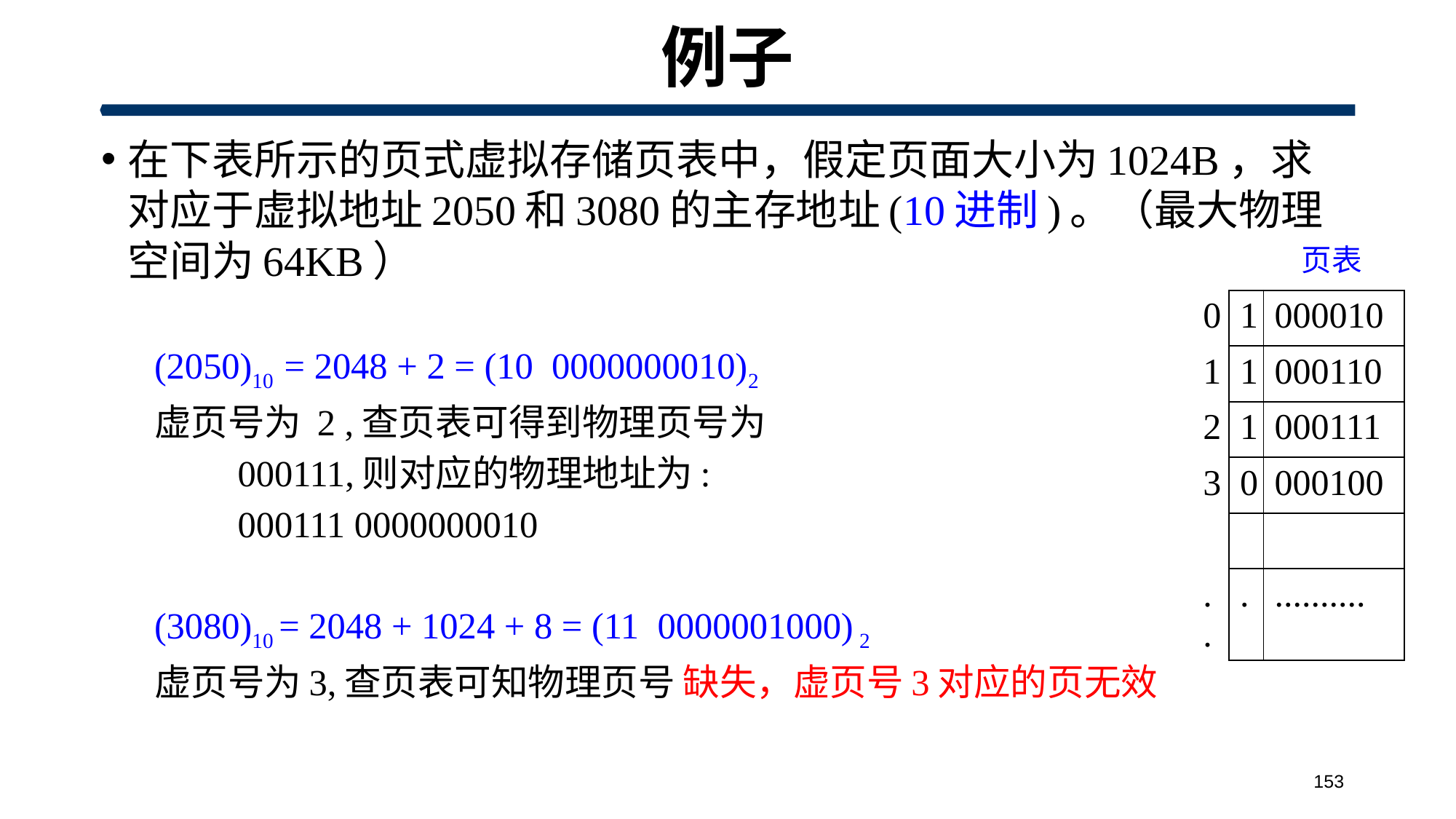

# 例子
在下表所示的页式虚拟存储页表中，假定页面大小为1024B，求对应于虚拟地址2050和3080的主存地址(10进制)。（最大物理空间为64KB）

(2050)10  = 2048 + 2 = (10  0000000010)2
虚页号为 2 ,查页表可得到物理页号为
         000111,则对应的物理地址为:
         000111 0000000010

(3080)10 = 2048 + 1024 + 8 = (11  0000001000) 2
虚页号为3,查页表可知物理页号 缺失，虚页号3对应的页无效

页表
| 0 | 1 | 000010 |
| --- | --- | --- |
| 1 | 1 | 000110 |
| 2 | 1 | 000111 |
| 3 | 0 | 000100 |
|  |  |  |
| .. | . | .......... |
153